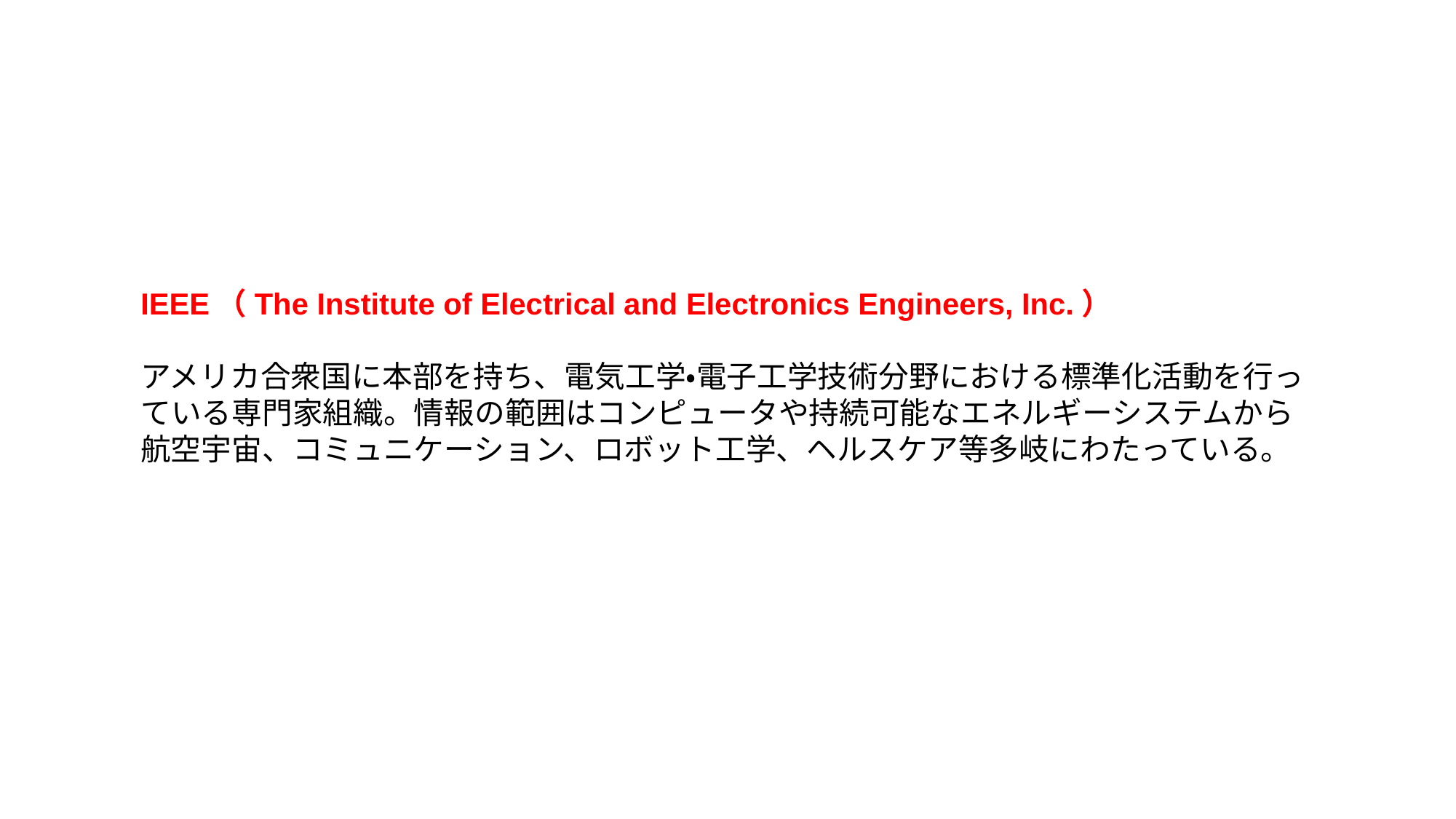

IEEE（The Institute of Electrical and Electronics Engineers, Inc.）

アメリカ合衆国に本部を持ち、電気工学・電子工学技術分野における標準化活動を行っている専門家組織。情報の範囲はコンピュータや持続可能なエネルギーシステムから航空宇宙、コミュニケーション、ロボット工学、ヘルスケア等多岐にわたっている。